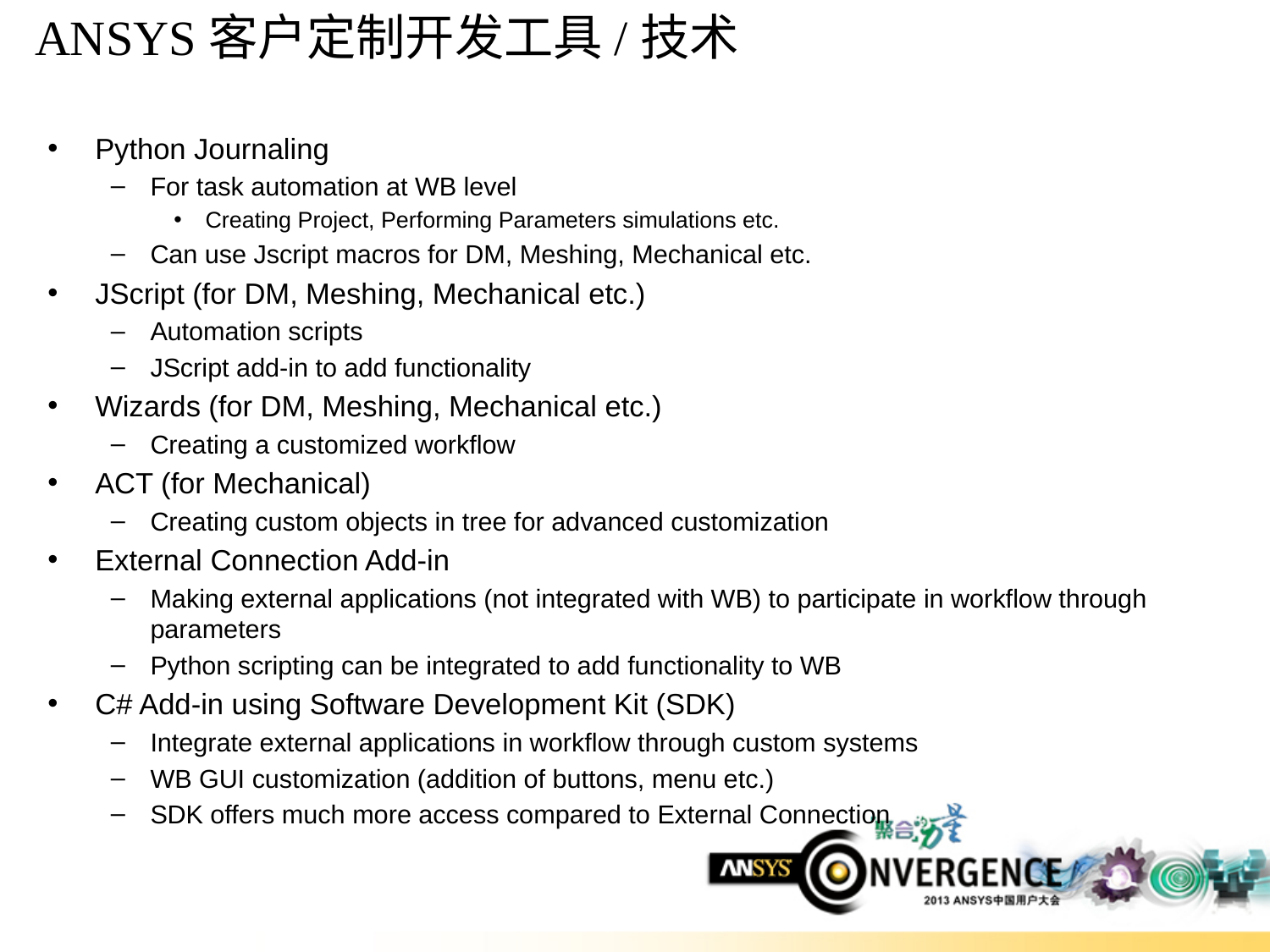

# ANSYS客户定制开发工具/技术
Python Journaling
For task automation at WB level
Creating Project, Performing Parameters simulations etc.
Can use Jscript macros for DM, Meshing, Mechanical etc.
JScript (for DM, Meshing, Mechanical etc.)
Automation scripts
JScript add-in to add functionality
Wizards (for DM, Meshing, Mechanical etc.)
Creating a customized workflow
ACT (for Mechanical)
Creating custom objects in tree for advanced customization
External Connection Add-in
Making external applications (not integrated with WB) to participate in workflow through parameters
Python scripting can be integrated to add functionality to WB
C# Add-in using Software Development Kit (SDK)
Integrate external applications in workflow through custom systems
WB GUI customization (addition of buttons, menu etc.)
SDK offers much more access compared to External Connection